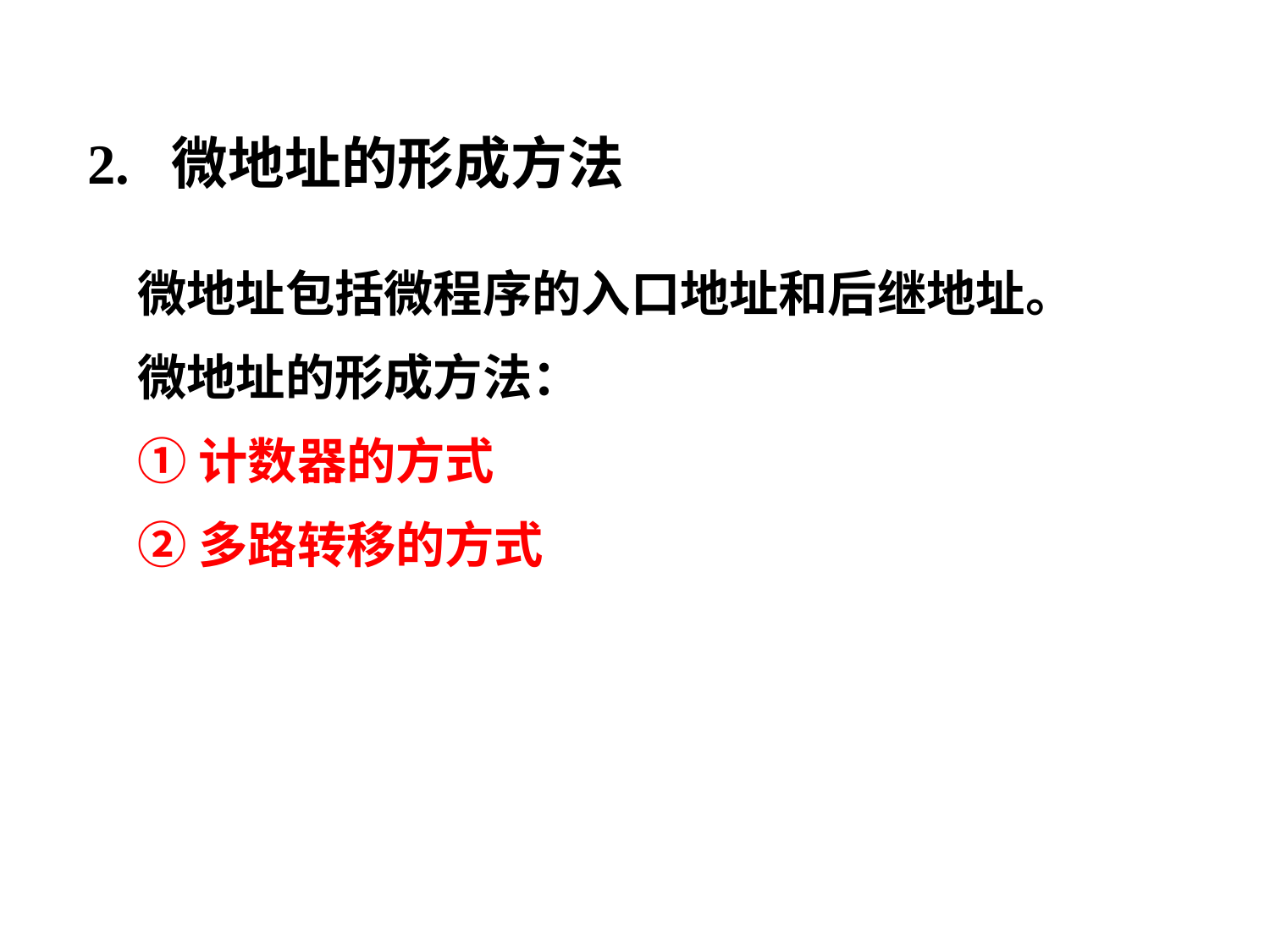

2.  微地址的形成方法
微地址包括微程序的入口地址和后继地址。
微地址的形成方法：
①计数器的方式
②多路转移的方式